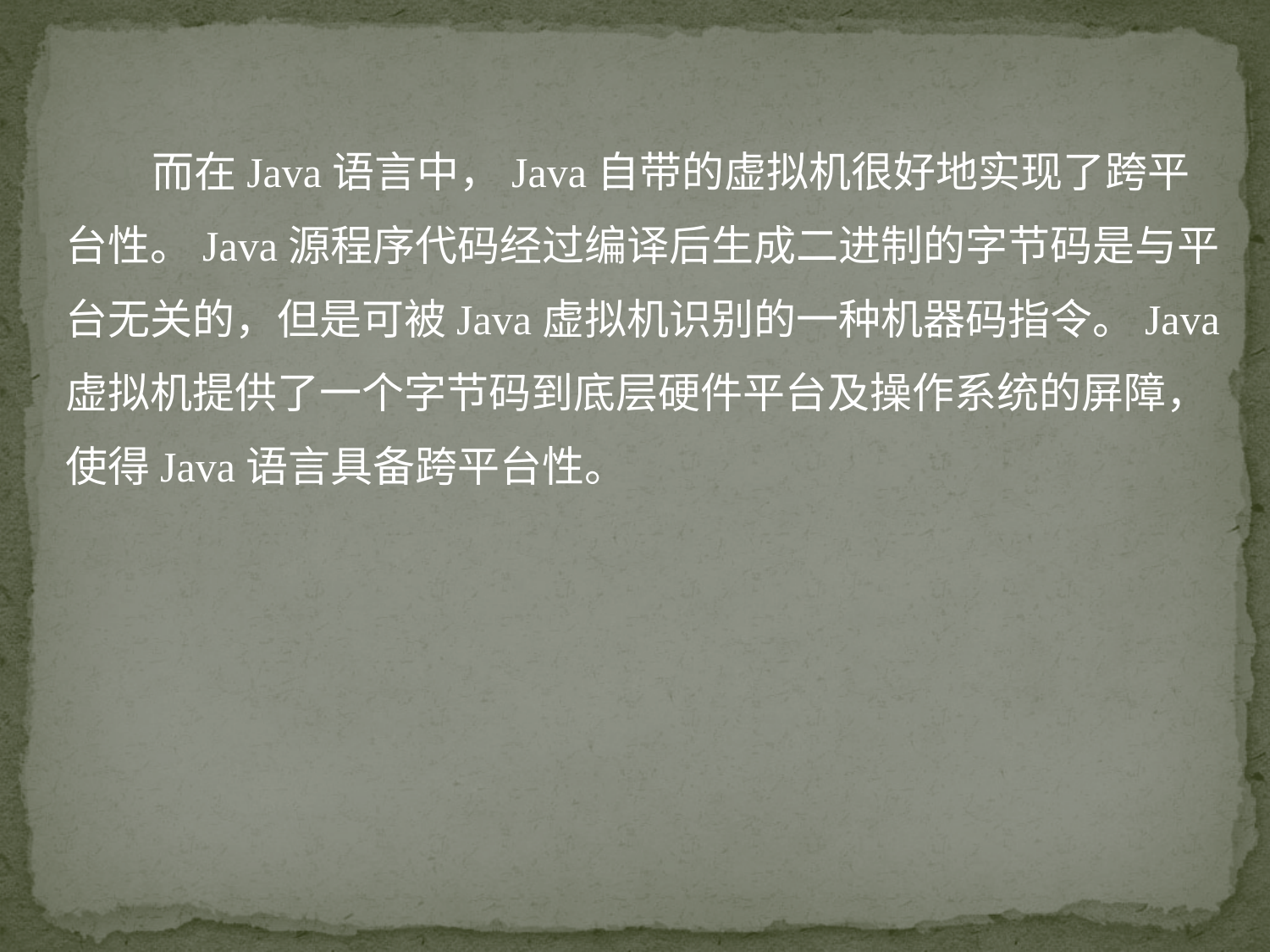

而在Java语言中，Java自带的虚拟机很好地实现了跨平台性。Java源程序代码经过编译后生成二进制的字节码是与平台无关的，但是可被Java虚拟机识别的一种机器码指令。Java虚拟机提供了一个字节码到底层硬件平台及操作系统的屏障，使得Java语言具备跨平台性。